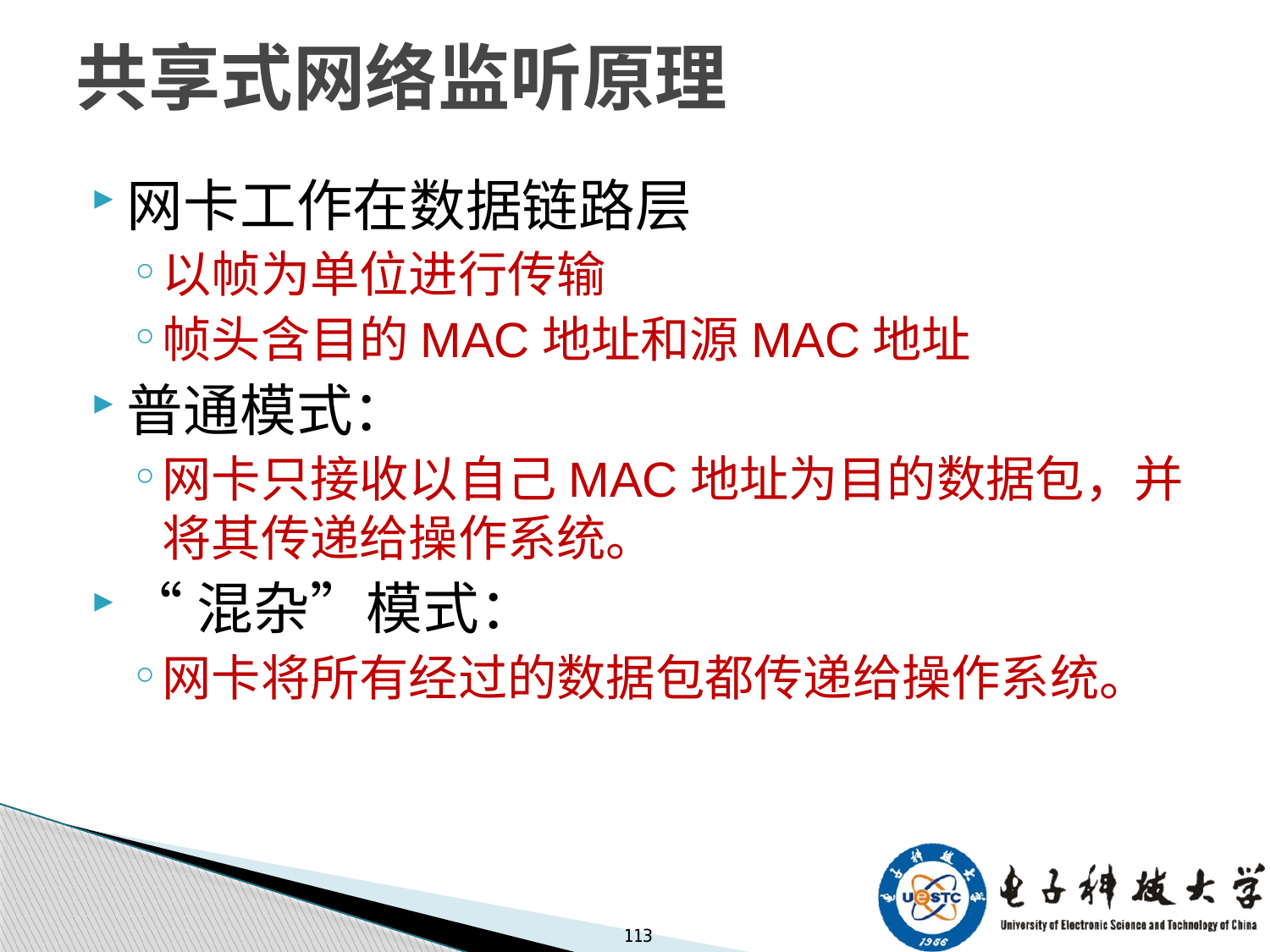

# 共享式网络监听原理
网卡工作在数据链路层
以帧为单位进行传输
帧头含目的MAC地址和源MAC地址
普通模式：
网卡只接收以自己MAC地址为目的数据包，并将其传递给操作系统。
“混杂”模式：
网卡将所有经过的数据包都传递给操作系统。
113